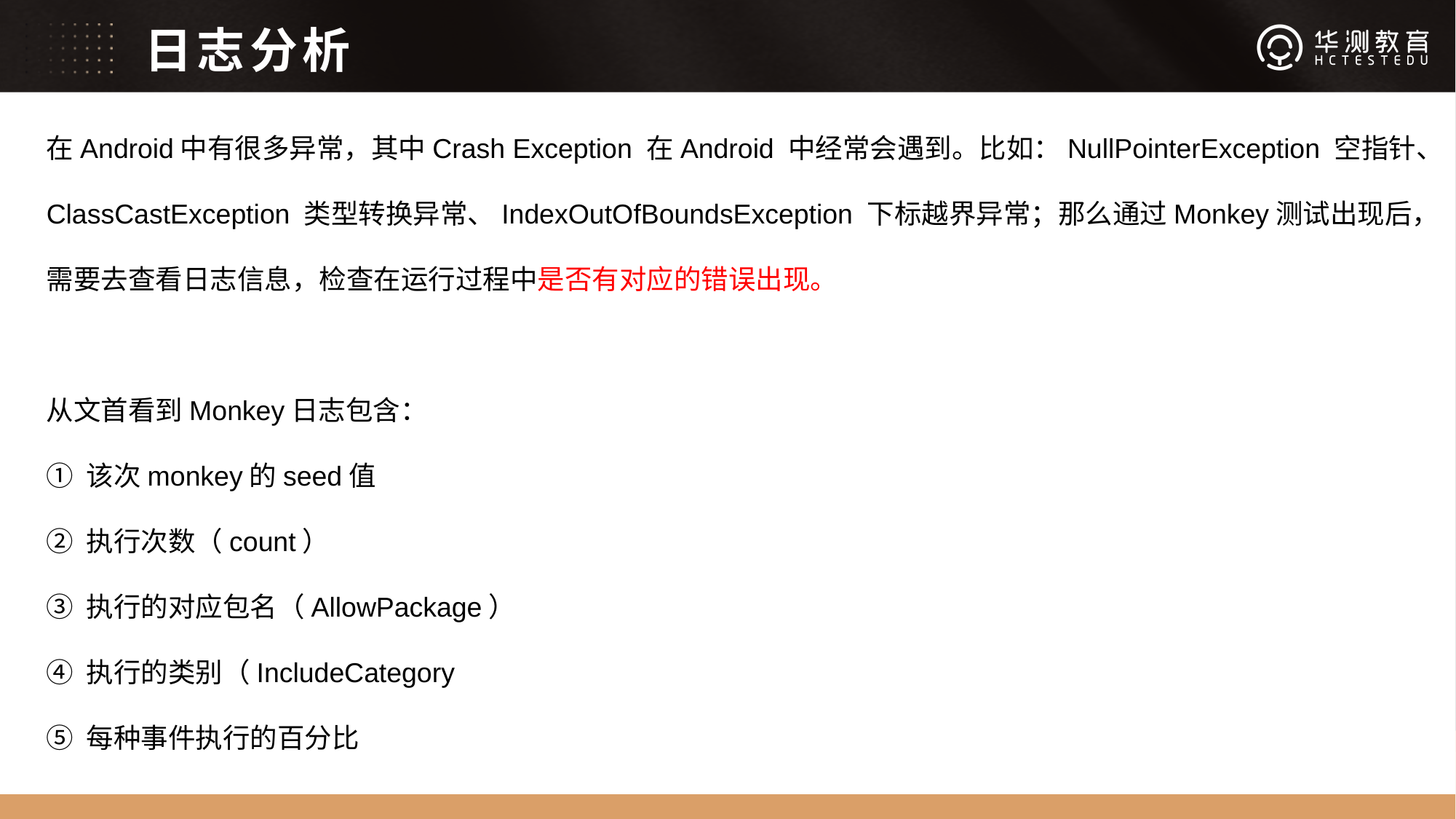

# 日志分析
在Android中有很多异常，其中Crash Exception 在Android 中经常会遇到。比如：NullPointerException 空指针、ClassCastException 类型转换异常、IndexOutOfBoundsException 下标越界异常；那么通过Monkey测试出现后，需要去查看日志信息，检查在运行过程中是否有对应的错误出现。

从文首看到Monkey日志包含：
① 该次monkey的seed值
② 执行次数（count）
③ 执行的对应包名（AllowPackage）
④ 执行的类别（IncludeCategory
⑤ 每种事件执行的百分比